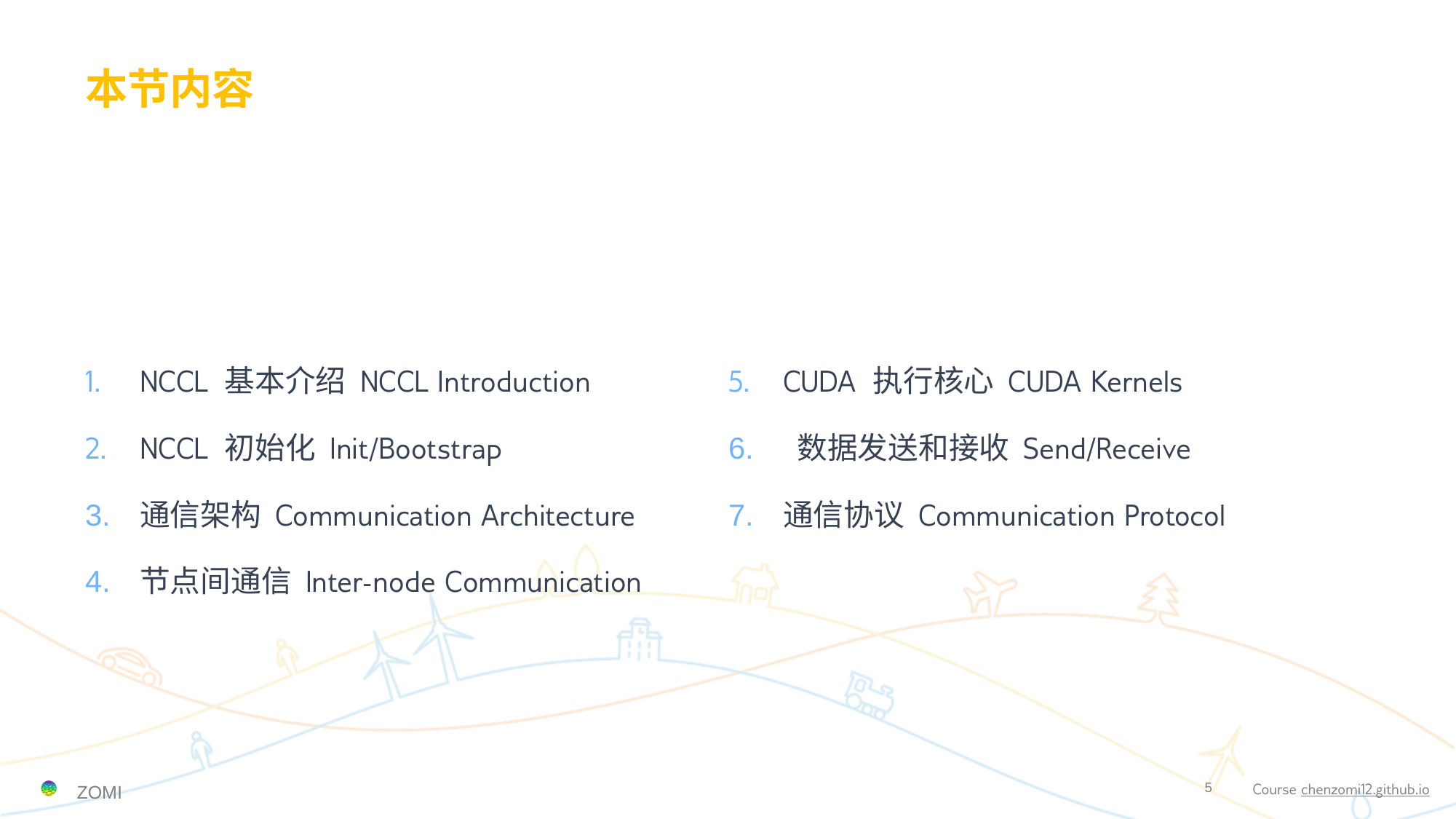

# 本节内容
NCCL 基本介绍 NCCL Introduction
NCCL 初始化 Init/Bootstrap
通信架构 Communication Architecture
节点间通信 Inter-node Communication
CUDA 执行核心 CUDA Kernels
 数据发送和接收 Send/Receive
通信协议 Communication Protocol